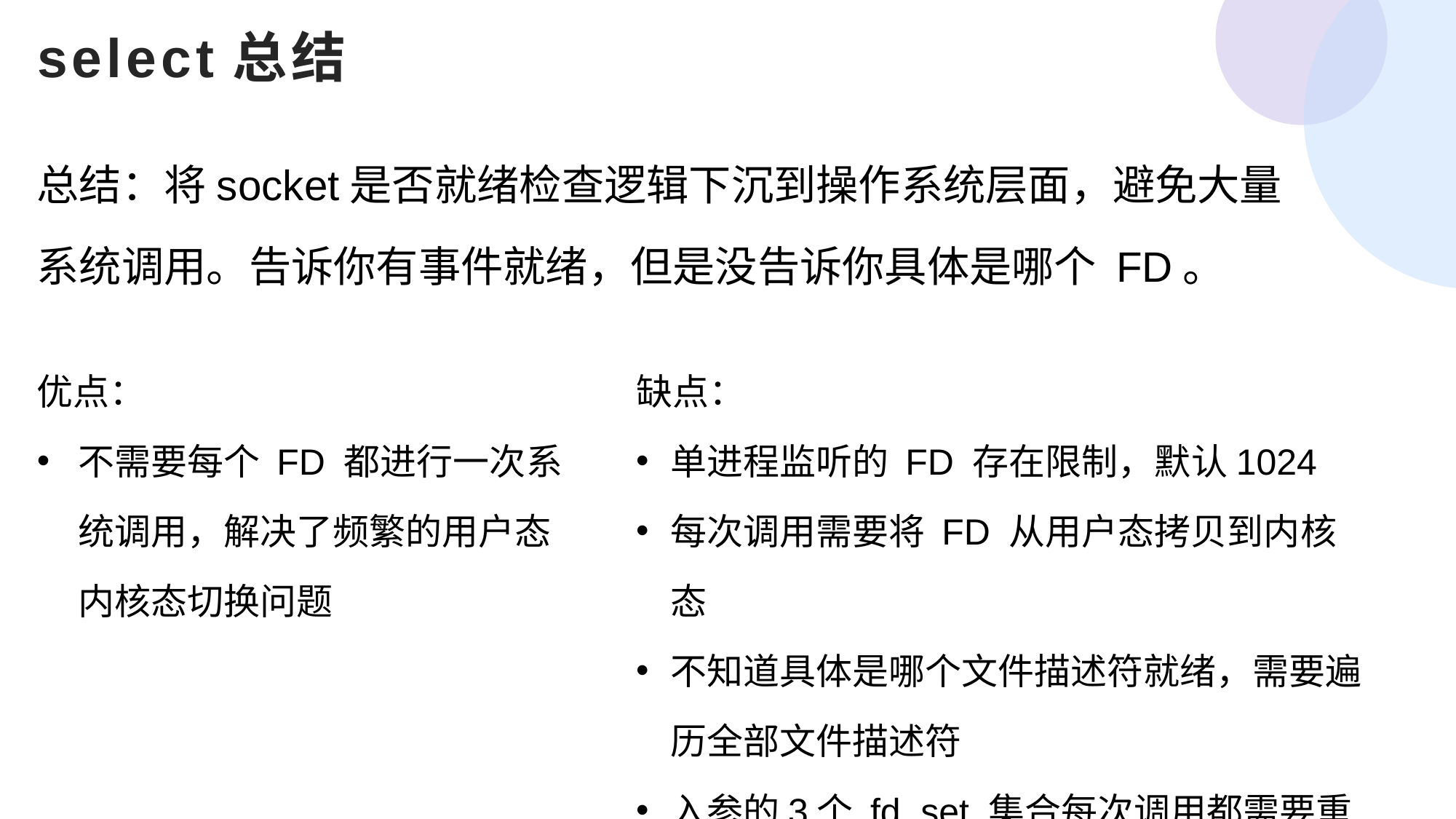

select总结
总结：将socket是否就绪检查逻辑下沉到操作系统层面，避免大量系统调用。告诉你有事件就绪，但是没告诉你具体是哪个 FD。
优点：
不需要每个 FD 都进行一次系统调用，解决了频繁的用户态内核态切换问题

缺点：
单进程监听的 FD 存在限制，默认1024
每次调用需要将 FD 从用户态拷贝到内核态
不知道具体是哪个文件描述符就绪，需要遍历全部文件描述符
入参的3个 fd_set 集合每次调用都需要重置